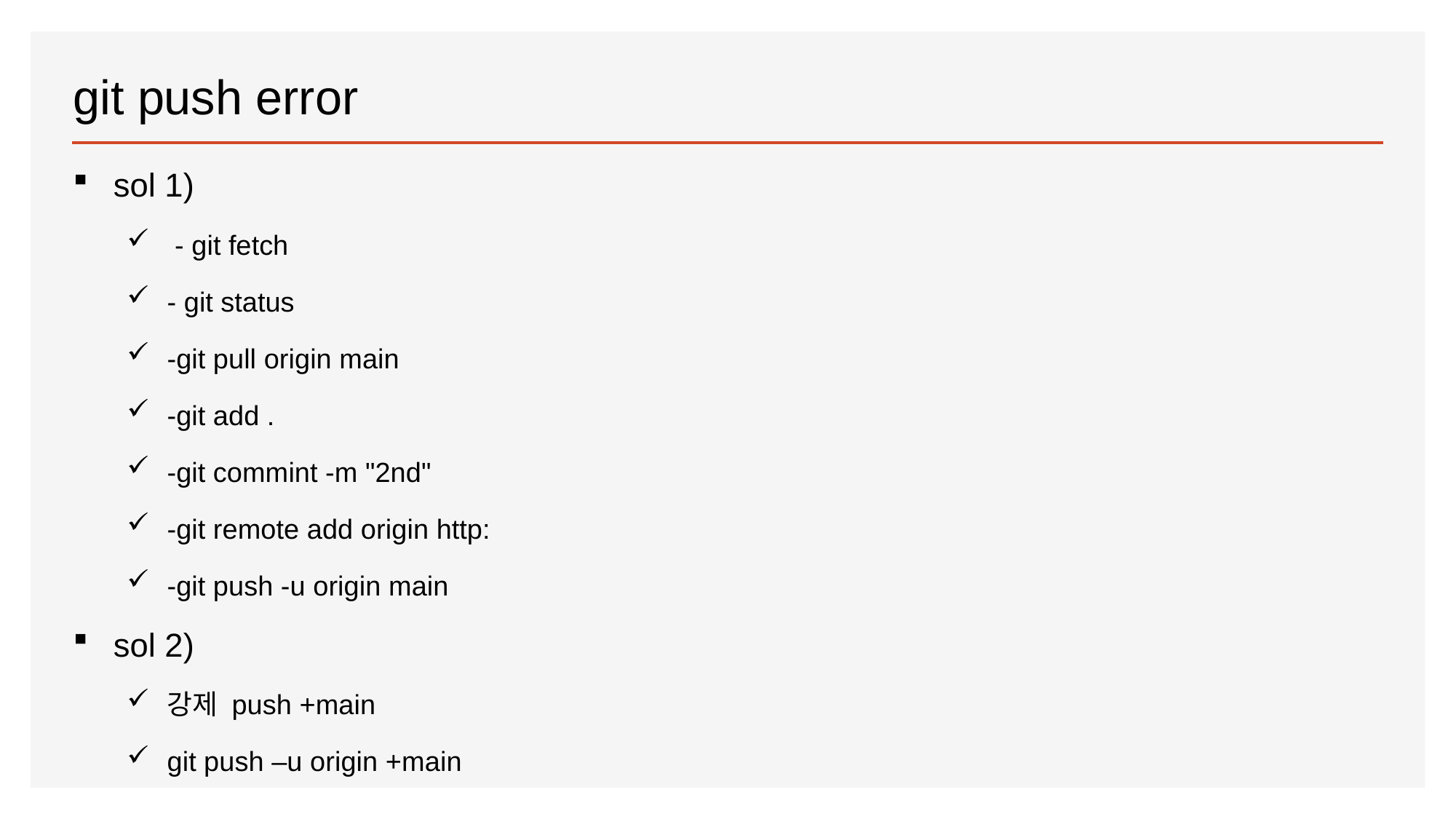

# git push error
sol 1)
 - git fetch
- git status
-git pull origin main
-git add .
-git commint -m "2nd"
-git remote add origin http:
-git push -u origin main
sol 2)
강제 push +main
git push –u origin +main